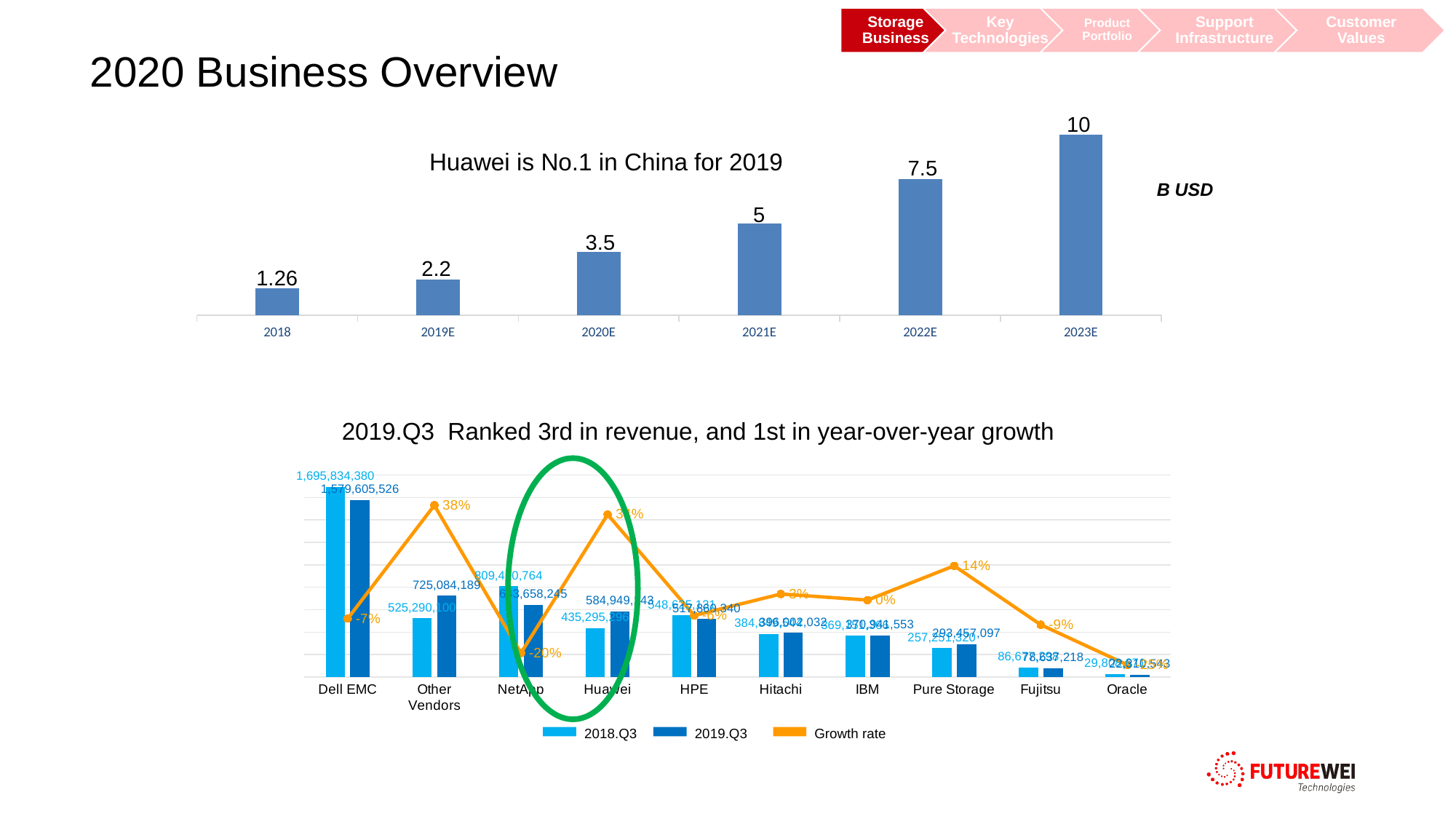

Storage Business
Key Technologies
Product Portfolio
Support Infrastructure
Customer Values
2020 Business Overview

### Chart

| Category | 销售收入 |
|---|---|
| 2018 | 14.9 |
| 2019E | 20.0 |
| 2020E | 35.0 |
| 2021E | 50.8 |
| 2022E | 75.2 |
| 2023E | 100.0 |
10
Huawei is No.1 in China for 2019
7.5
B USD
5
3.5
2.2
1.26
2019.Q3  Ranked 3rd in revenue, and 1st in year-over-year growth

### Chart: 2019.Q3  Ranking of Global Storage Vendors by Revenue

| Category | 2018 Q3 | 2019 Q3 | 增长率 |
|---|---|---|---|
| Dell EMC | 1695834379.7205033 | 1579605526.1418083 | -0.06853785662598205 |
| Other Vendors | 525290100.2330899 | 725084189.2483003 | 0.3803499988416965 |
| NetApp | 809490763.9999998 | 643658245.3941733 | -0.204860297338521 |
| Huawei | 435295296.4154379 | 584949143.2075546 | 0.3437984467658704 |
| HPE | 548625131.3403783 | 517860340.17321515 | -0.056076160951649925 |
| Hitachi | 384849543.9134555 | 396002032.45121855 | 0.028978827477241387 |
| IBM | 369151366.3982915 | 370941553.0998974 | 0.004849465191128009 |
| Pure Storage | 257251320.00041726 | 293457097.37999976 | 0.14074088086126738 |
| Fujitsu | 86677298.05152458 | 78637218.36163202 | -0.0927587715656896 |
| Oracle | 29808670.999999996 | 22310543.43000001 | -0.25154182720859936 |
2018.Q3
2019.Q3
Growth rate